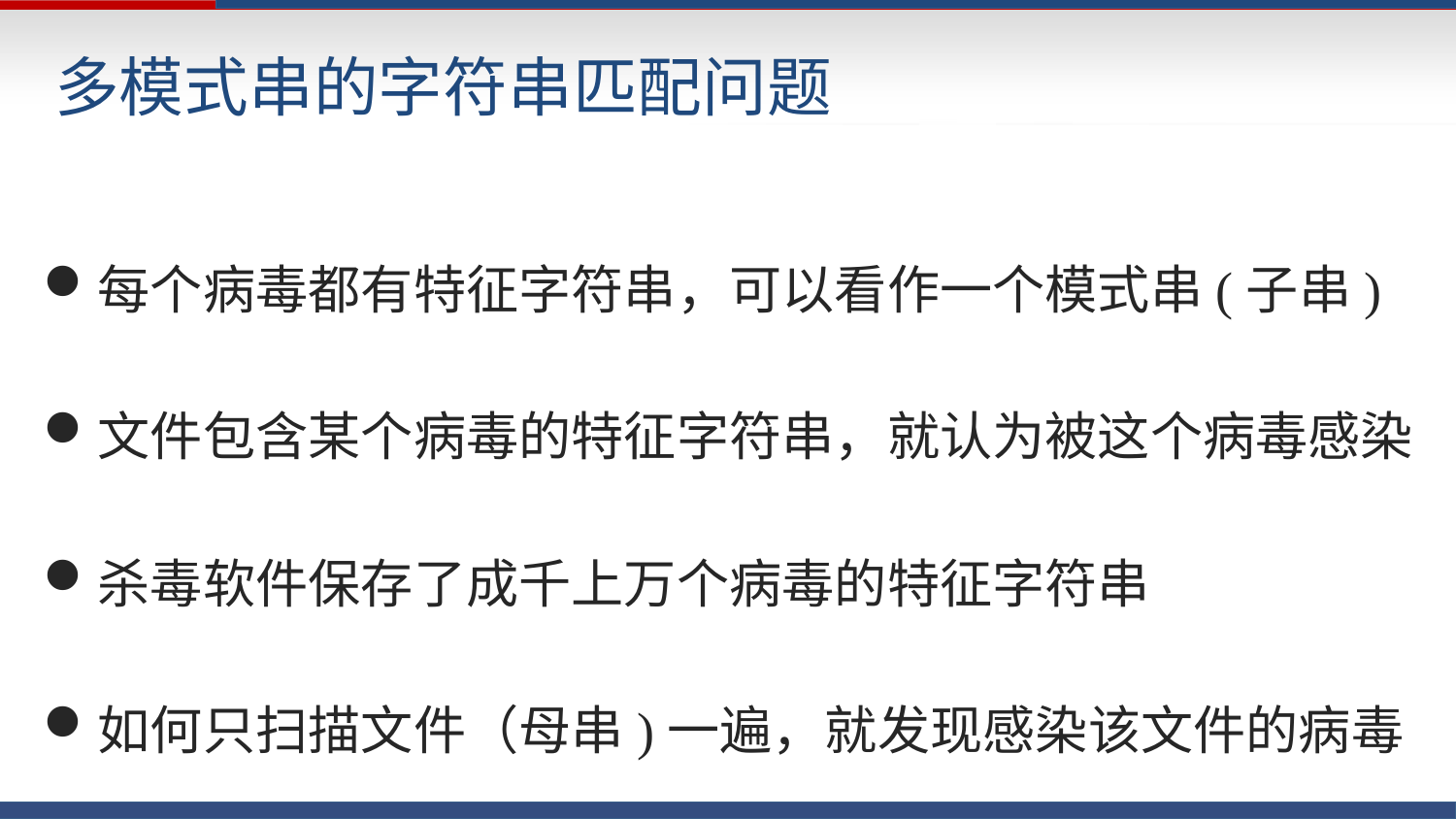

# 多模式串的字符串匹配问题
每个病毒都有特征字符串，可以看作一个模式串(子串)

文件包含某个病毒的特征字符串，就认为被这个病毒感染

杀毒软件保存了成千上万个病毒的特征字符串

如何只扫描文件（母串)一遍，就发现感染该文件的病毒